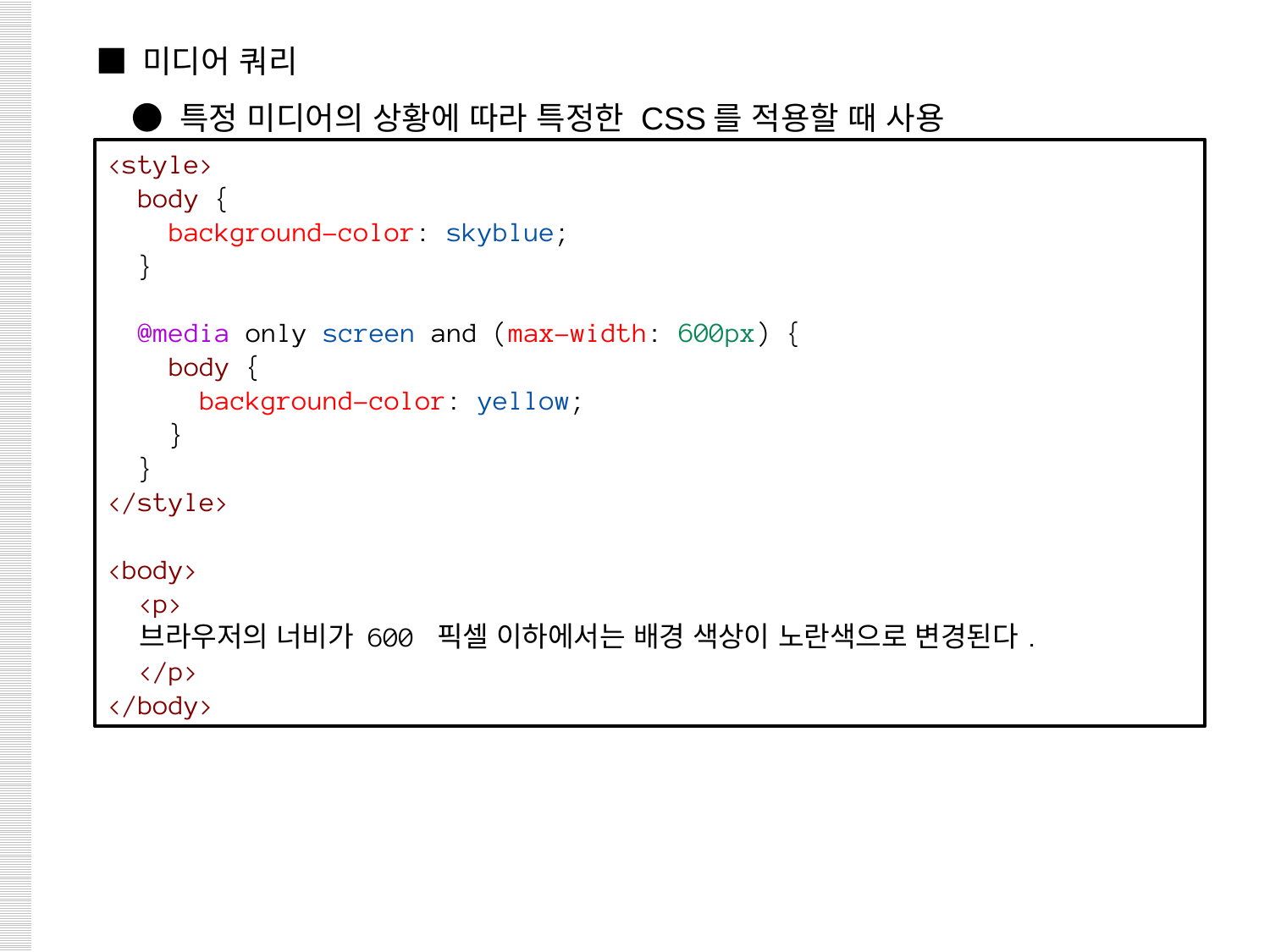

■ 미디어 쿼리
    ● 특정 미디어의 상황에 따라 특정한 CSS를 적용할 때 사용
<style>
  body {
    background-color: skyblue;
  }
  @media only screen and (max-width: 600px) {
    body {
      background-color: yellow;
    }
  }
</style>
<body>
  <p>
    브라우저의 너비가 600 픽셀 이하에서는 배경 색상이 노란색으로 변경된다.
  </p>
</body>